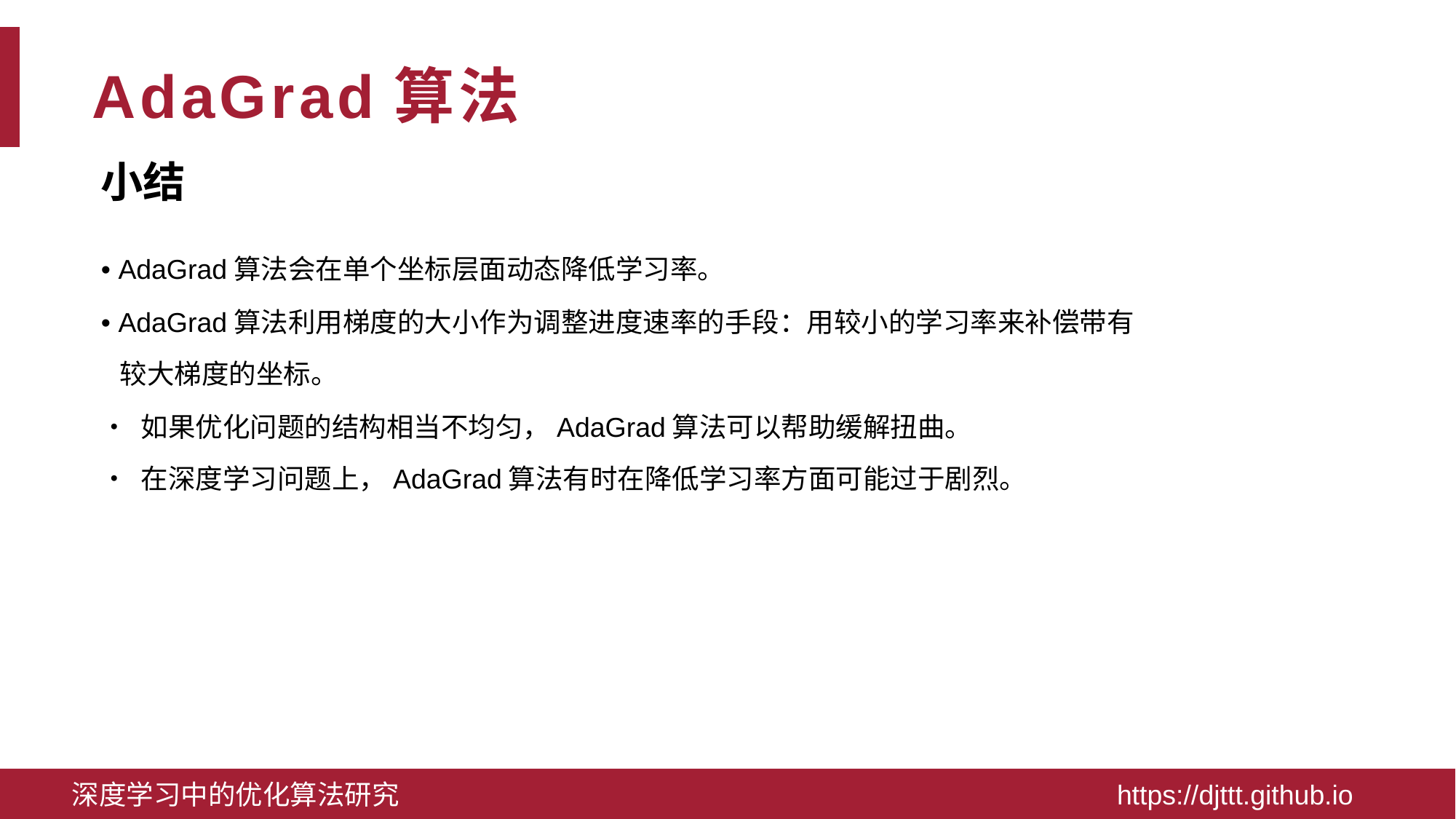

# AdaGrad算法
小结

• AdaGrad算法会在单个坐标层面动态降低学习率。
• AdaGrad算法利用梯度的大小作为调整进度速率的手段：用较小的学习率来补偿带有
  较大梯度的坐标。
• 如果优化问题的结构相当不均匀，AdaGrad算法可以帮助缓解扭曲。
• 在深度学习问题上，AdaGrad算法有时在降低学习率方面可能过于剧烈。
深度学习中的优化算法研究                                                                                                                   https://djttt.github.io